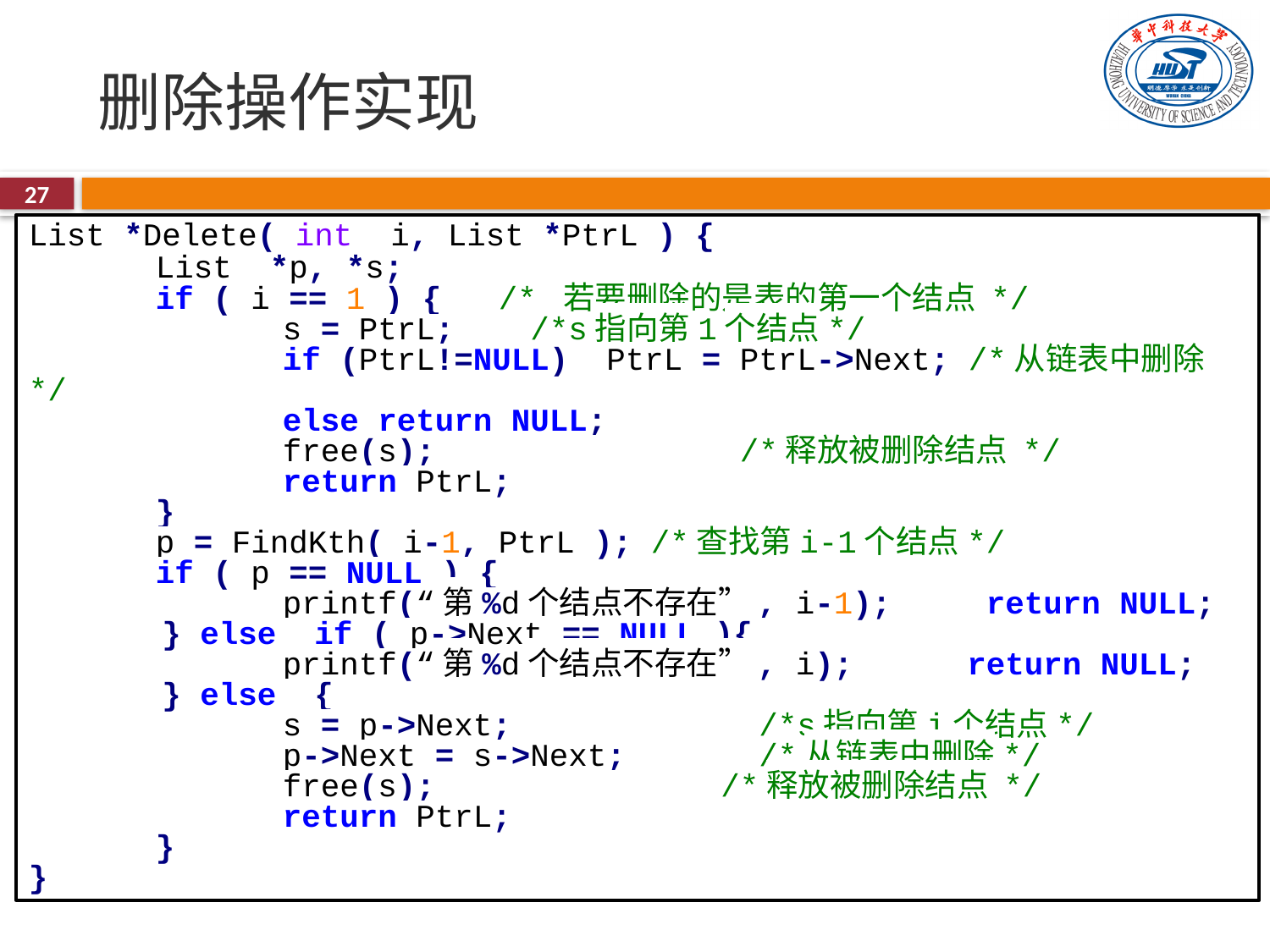

# 删除操作实现
27
List *Delete( int  i, List *PtrL ) {
	List  *p, *s;
	if ( i == 1 ) {   /* 若要删除的是表的第一个结点 */
		s = PtrL;    /*s指向第1个结点*/
		if (PtrL!=NULL)  PtrL = PtrL->Next; /*从链表中删除*/
		else return NULL;
		free(s);                /*释放被删除结点 */
		return PtrL;
	}
	p = FindKth( i-1, PtrL ); /*查找第i-1个结点*/
	if ( p == NULL ) {
		printf(“第%d个结点不存在”, i-1);     return NULL;
       } else  if ( p->Next == NULL ){
		printf(“第%d个结点不存在”, i);      return NULL;
       } else  {
		s = p->Next;             /*s指向第i个结点*/
		p->Next = s->Next;       /*从链表中删除*/
		free(s);               /*释放被删除结点 */
		return PtrL;
	}
}